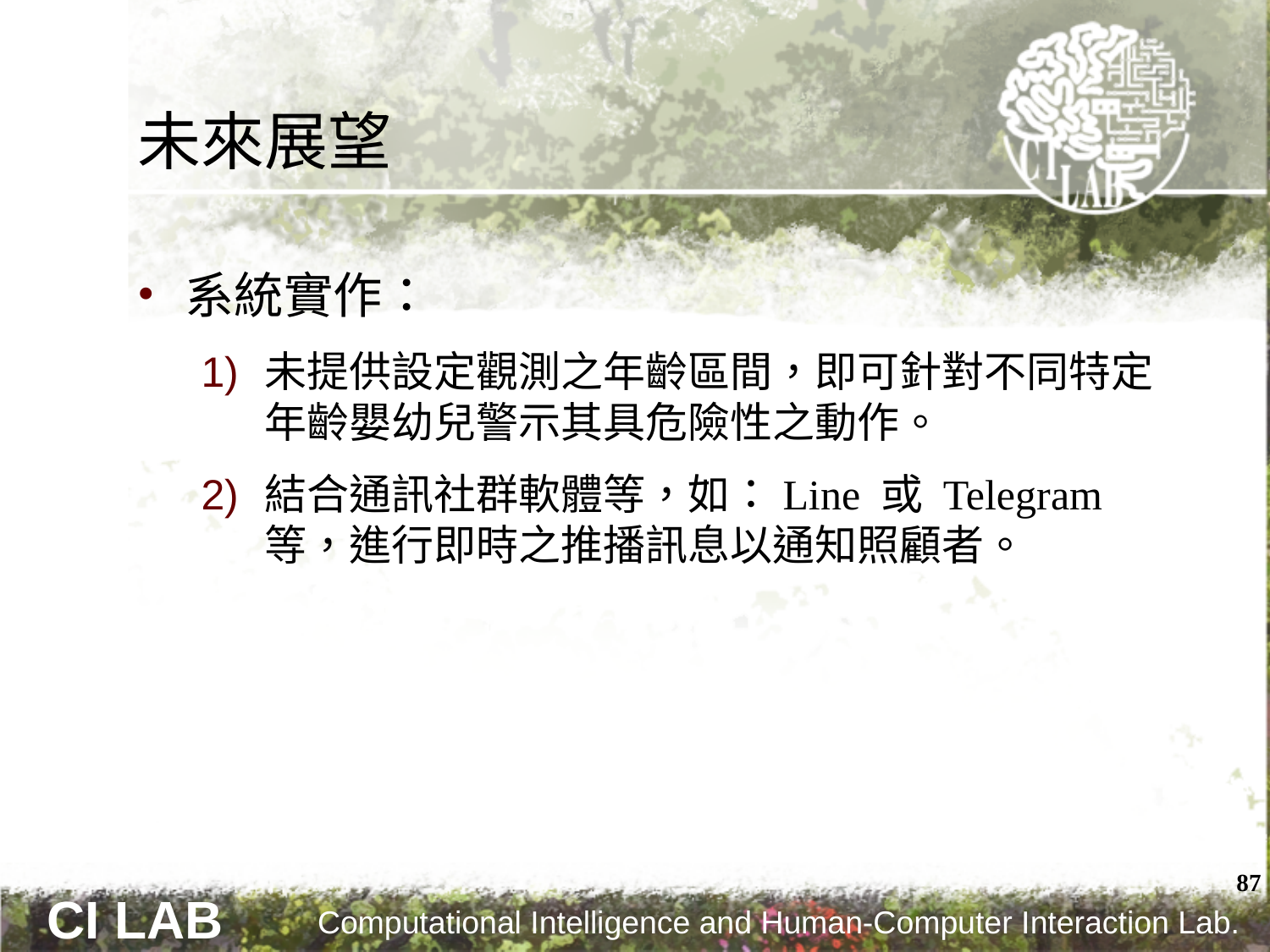

# 未來展望
系統實作：
未提供設定觀測之年齡區間，即可針對不同特定年齡嬰幼兒警示其具危險性之動作。
結合通訊社群軟體等，如：Line 或 Telegram 等，進行即時之推播訊息以通知照顧者。
87